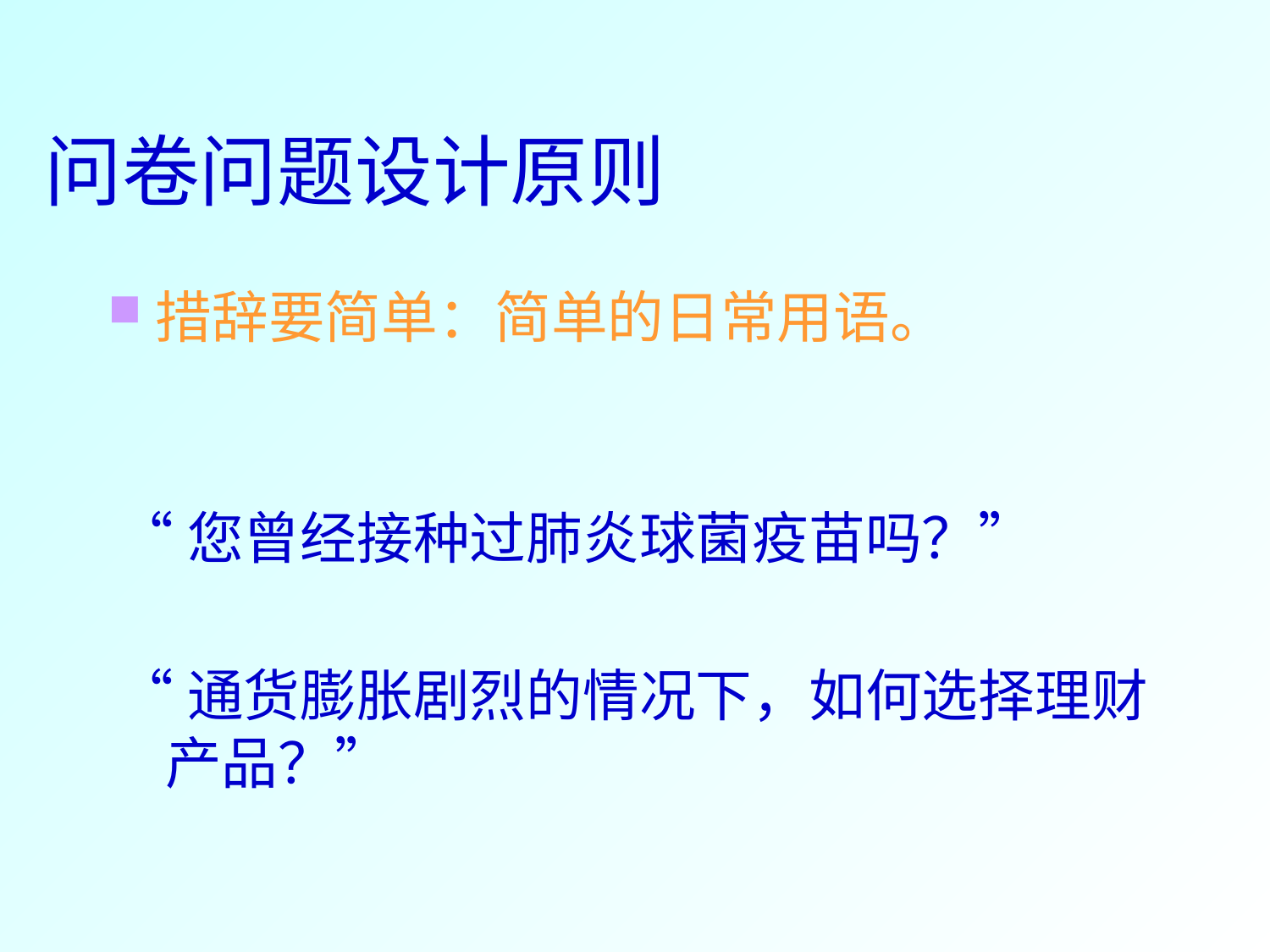

# 问卷问题设计原则
措辞要简单：简单的日常用语。

“您曾经接种过肺炎球菌疫苗吗？”

“通货膨胀剧烈的情况下，如何选择理财产品？”